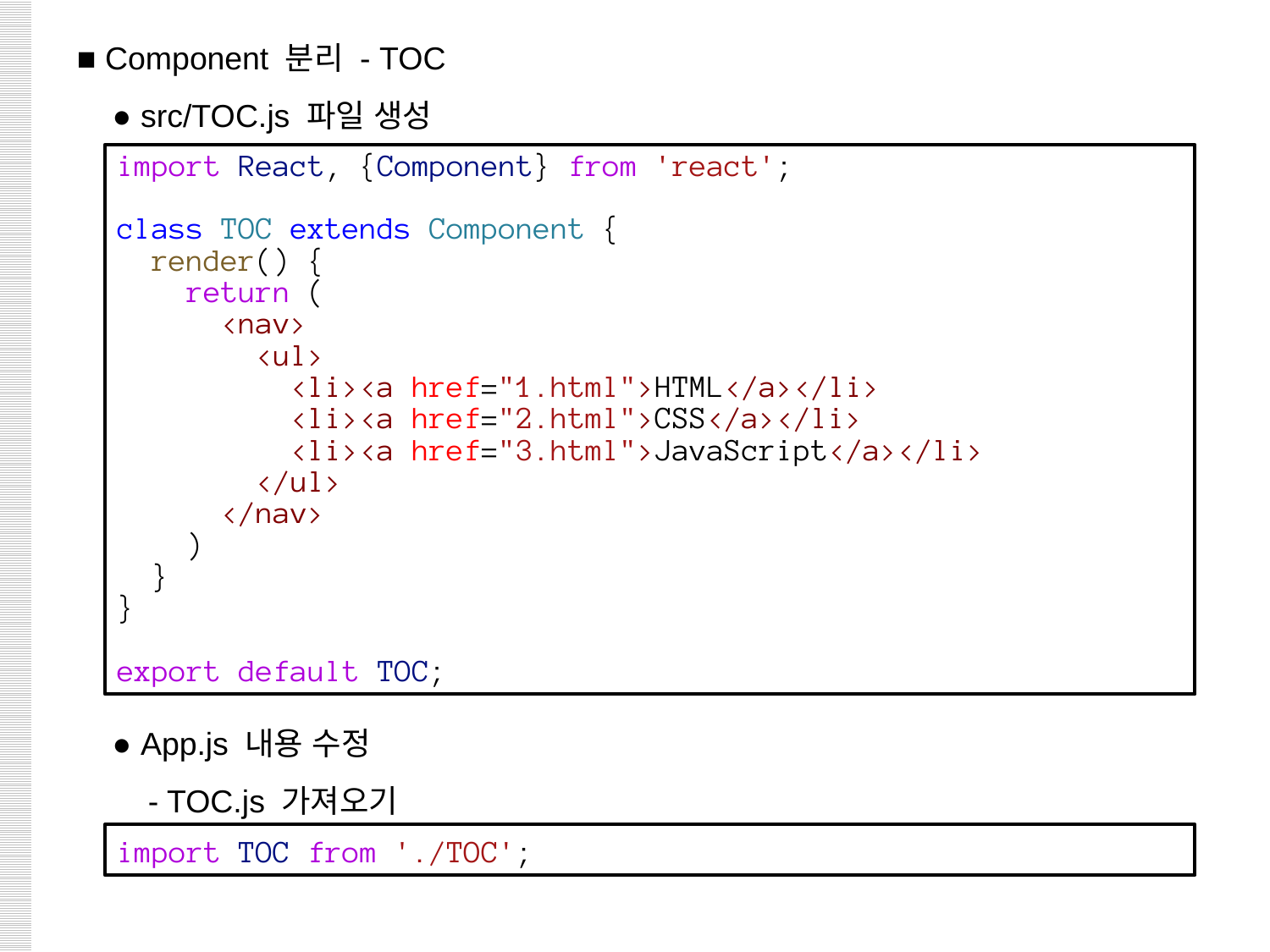

■ Component 분리 - TOC
    ● src/TOC.js 파일 생성

    ● App.js 내용 수정
        - TOC.js 가져오기
import React, {Component} from 'react';
class TOC extends Component {
  render() {
    return (
      <nav>
        <ul>
          <li><a href="1.html">HTML</a></li>
          <li><a href="2.html">CSS</a></li>
          <li><a href="3.html">JavaScript</a></li>
        </ul>
      </nav>
    )
  }
}
export default TOC;
import TOC from './TOC';